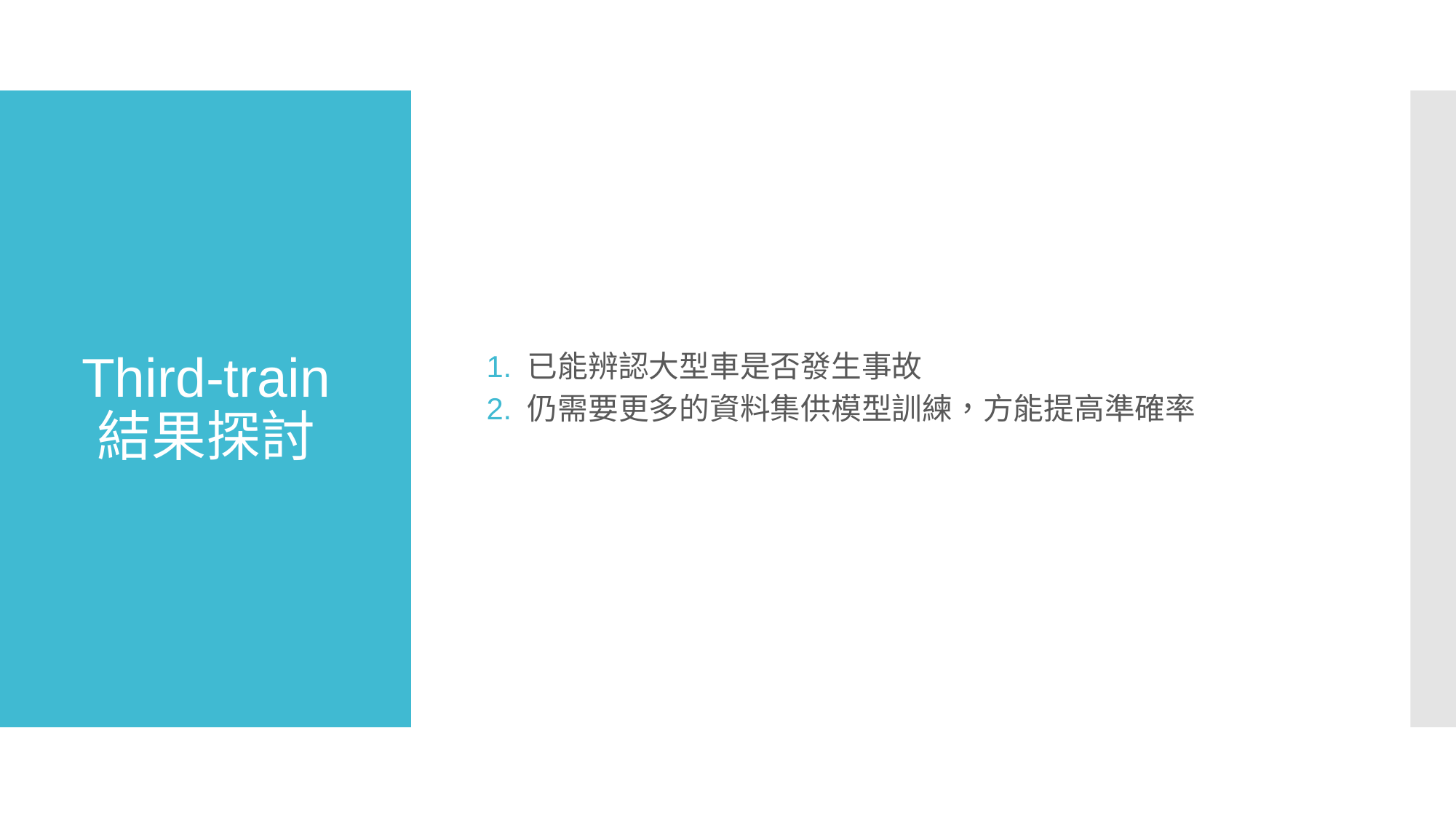

已能辨認大型車是否發生事故
仍需要更多的資料集供模型訓練，方能提高準確率

# Third-train
結果探討